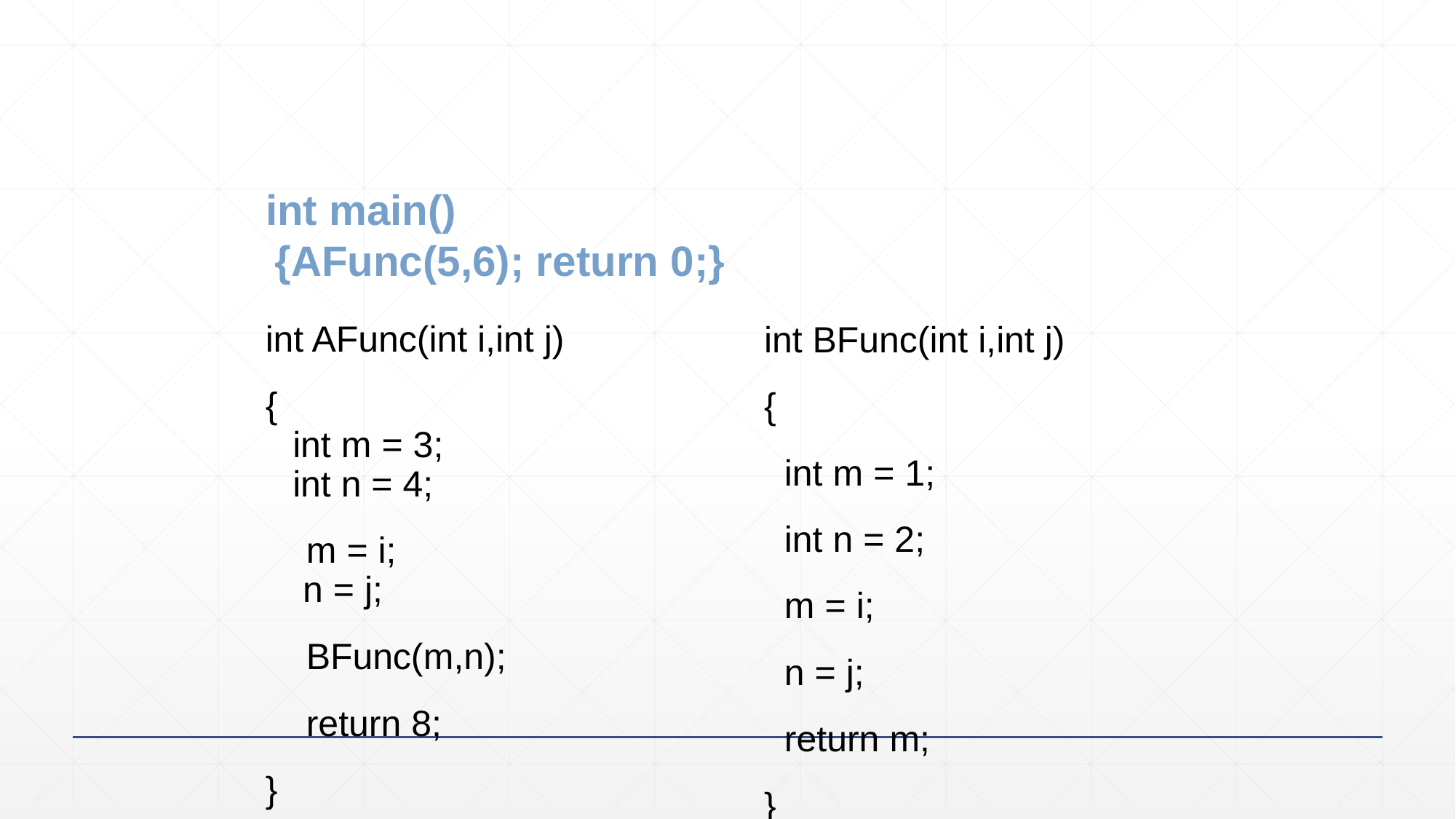

# 例子
int main()
{AFunc(5,6); return 0;}
int AFunc(int i,int j)
{
int m = 3;
int n = 4;
    m = i;
 n = j;
    BFunc(m,n);
    return 8;
}
int BFunc(int i,int j)
{
  int m = 1;
  int n = 2;
  m = i;
  n = j;
  return m;
}